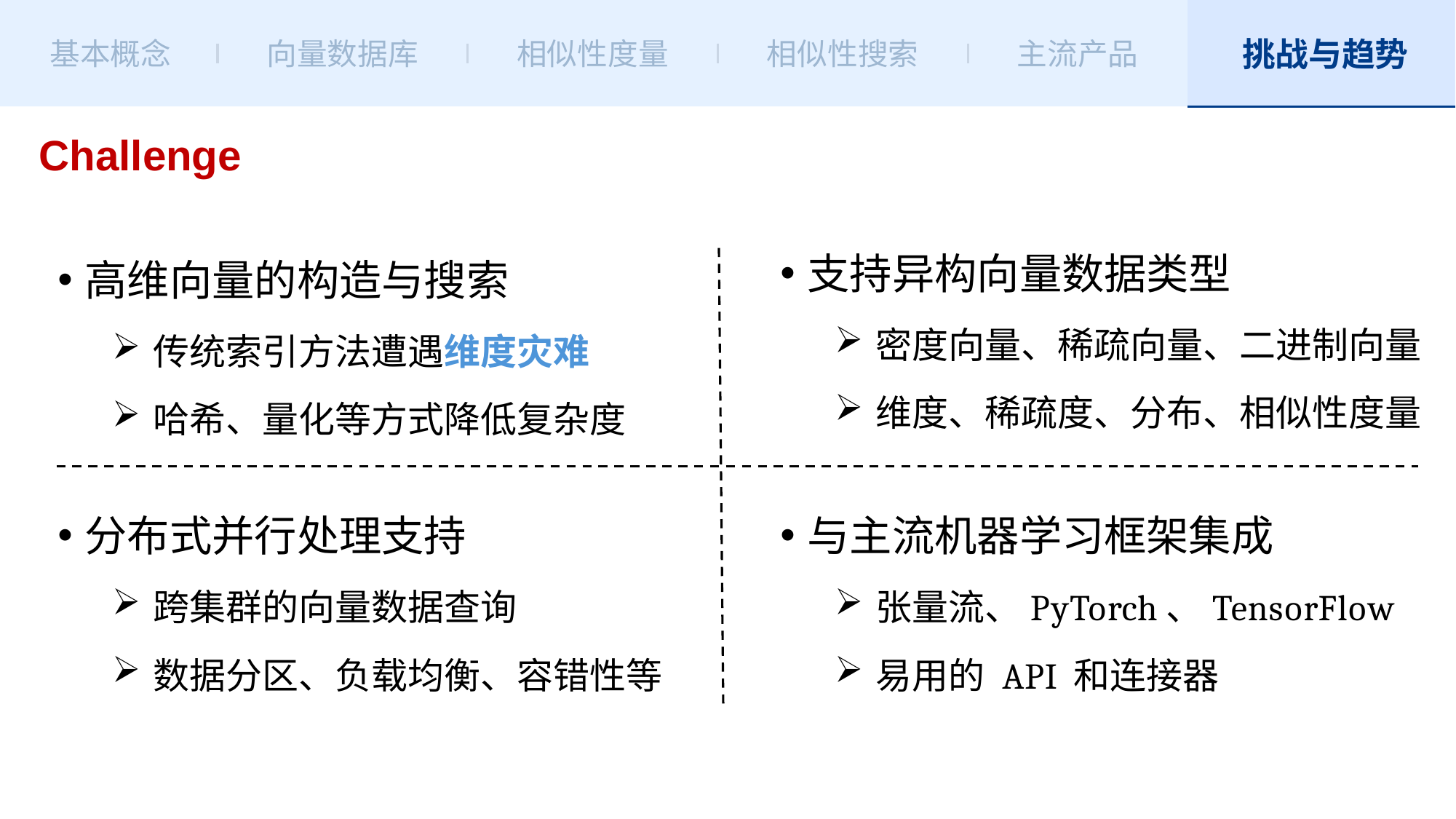

挑战与趋势
基本概念
向量数据库
相似性度量
相似性搜索
主流产品
Challenge
支持异构向量数据类型
密度向量、稀疏向量、二进制向量
维度、稀疏度、分布、相似性度量
高维向量的构造与搜索
传统索引方法遭遇维度灾难
哈希、量化等方式降低复杂度
分布式并行处理支持
跨集群的向量数据查询
数据分区、负载均衡、容错性等
与主流机器学习框架集成
张量流、PyTorch、TensorFlow
易用的 API 和连接器